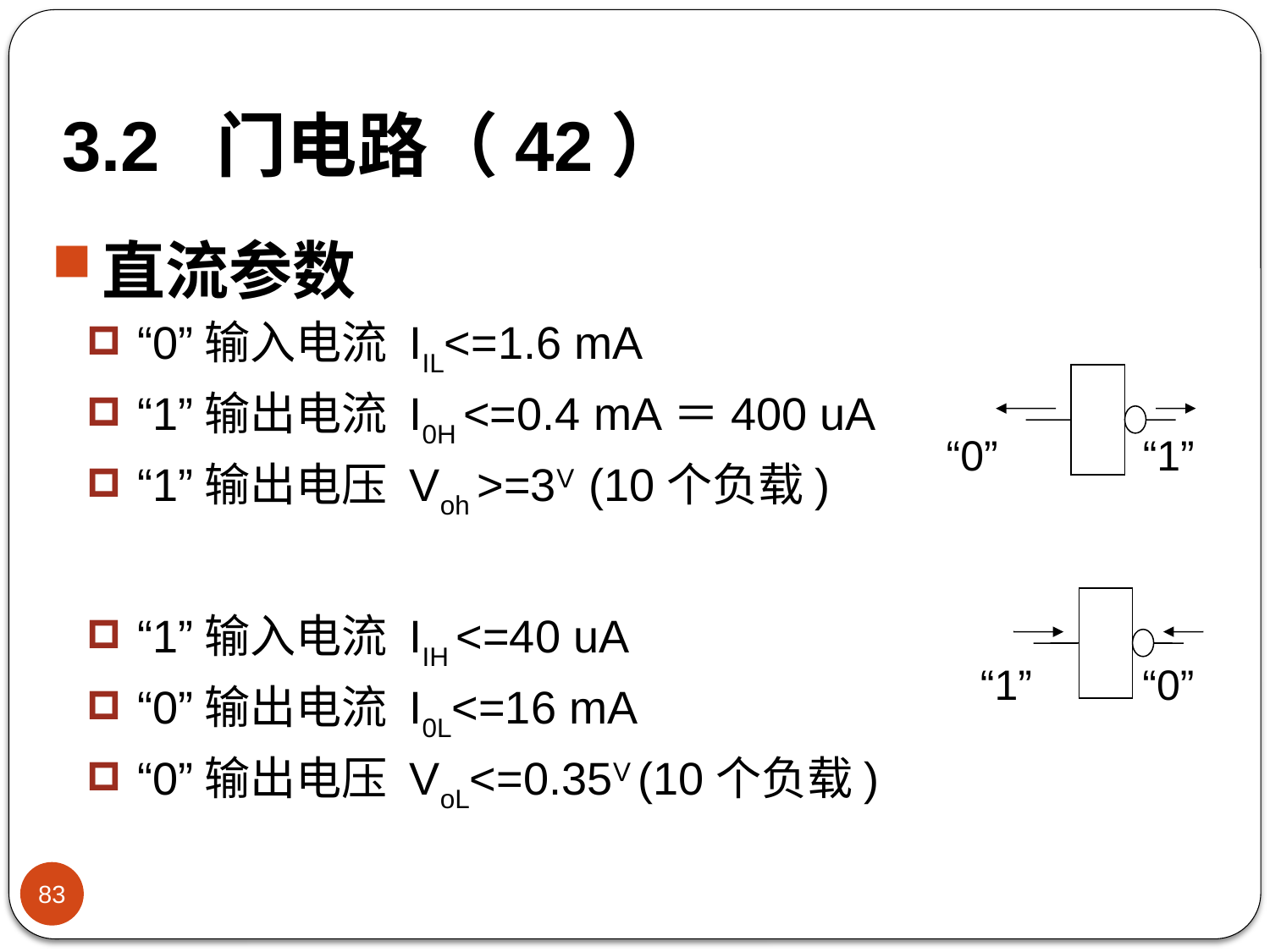

# 3.2  门电路（42）
直流参数
“0”输入电流 IIL<=1.6 mA
“1”输出电流 I0H <=0.4 mA＝400 uA
“1”输出电压 Voh >=3V  (10个负载)

“1”输入电流 IIH <=40 uA
“0”输出电流 I0L<=16 mA
“0”输出电压 VoL<=0.35V (10个负载)

“0”
“1”

“0”
“1”
83